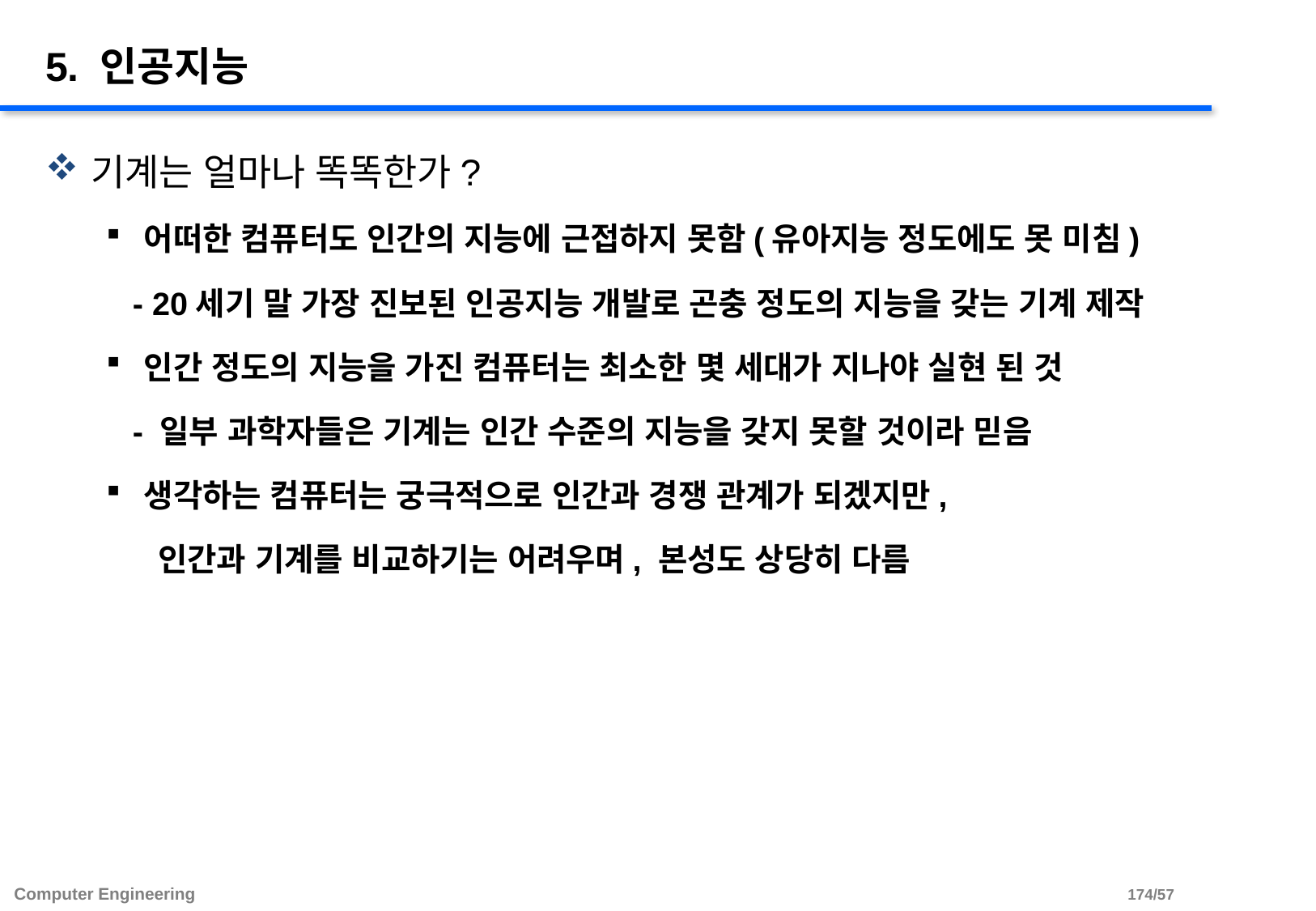

# 5. 인공지능
기계는 얼마나 똑똑한가?
어떠한 컴퓨터도 인간의 지능에 근접하지 못함(유아지능 정도에도 못 미침)
   - 20세기 말 가장 진보된 인공지능 개발로 곤충 정도의 지능을 갖는 기계 제작
인간 정도의 지능을 가진 컴퓨터는 최소한 몇 세대가 지나야 실현 된 것
   - 일부 과학자들은 기계는 인간 수준의 지능을 갖지 못할 것이라 믿음
생각하는 컴퓨터는 궁극적으로 인간과 경쟁 관계가 되겠지만,
     인간과 기계를 비교하기는 어려우며, 본성도 상당히 다름